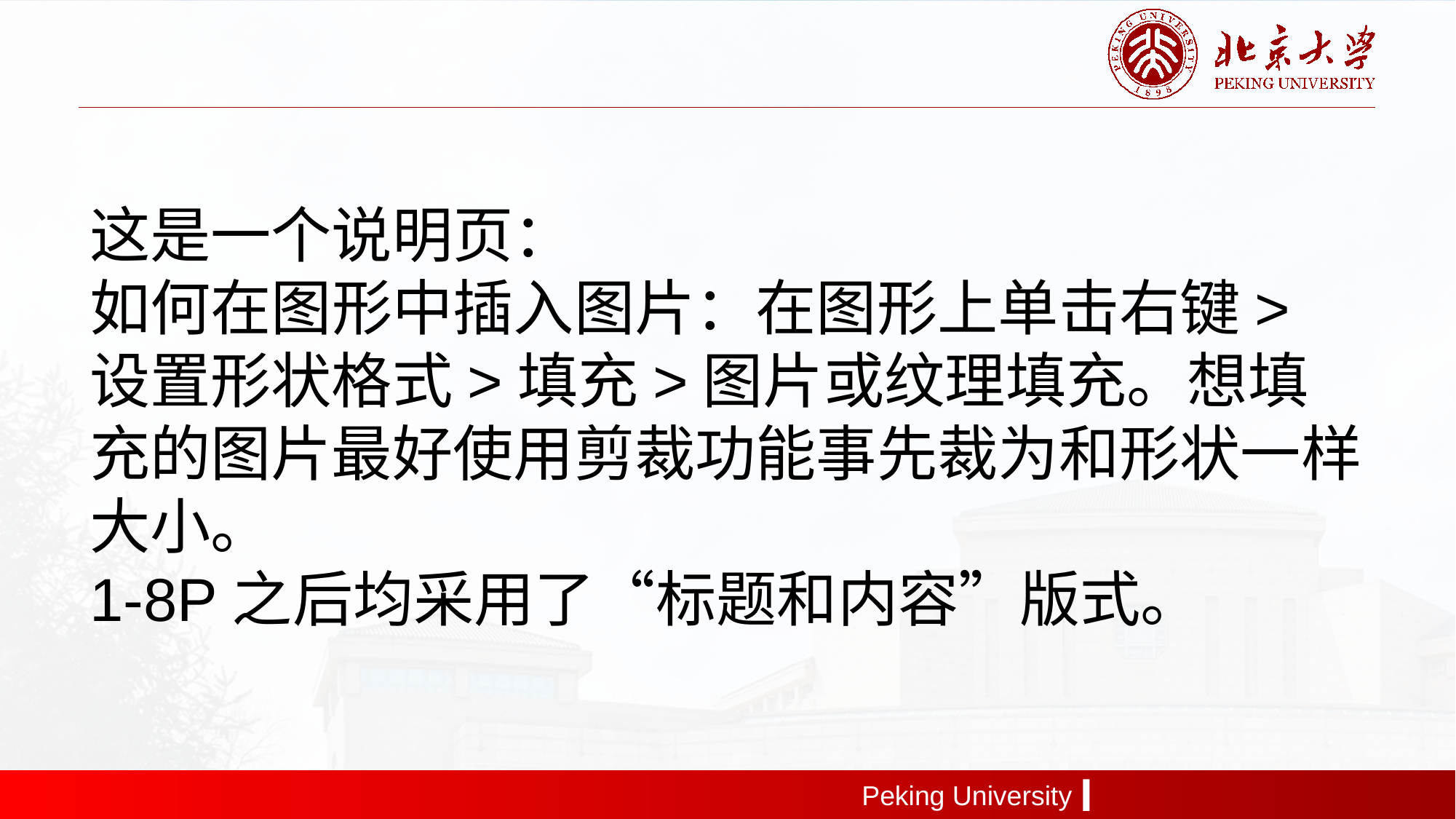

这是一个说明页：
如何在图形中插入图片：在图形上单击右键>设置形状格式>填充>图片或纹理填充。想填充的图片最好使用剪裁功能事先裁为和形状一样大小。
1-8P之后均采用了“标题和内容”版式。